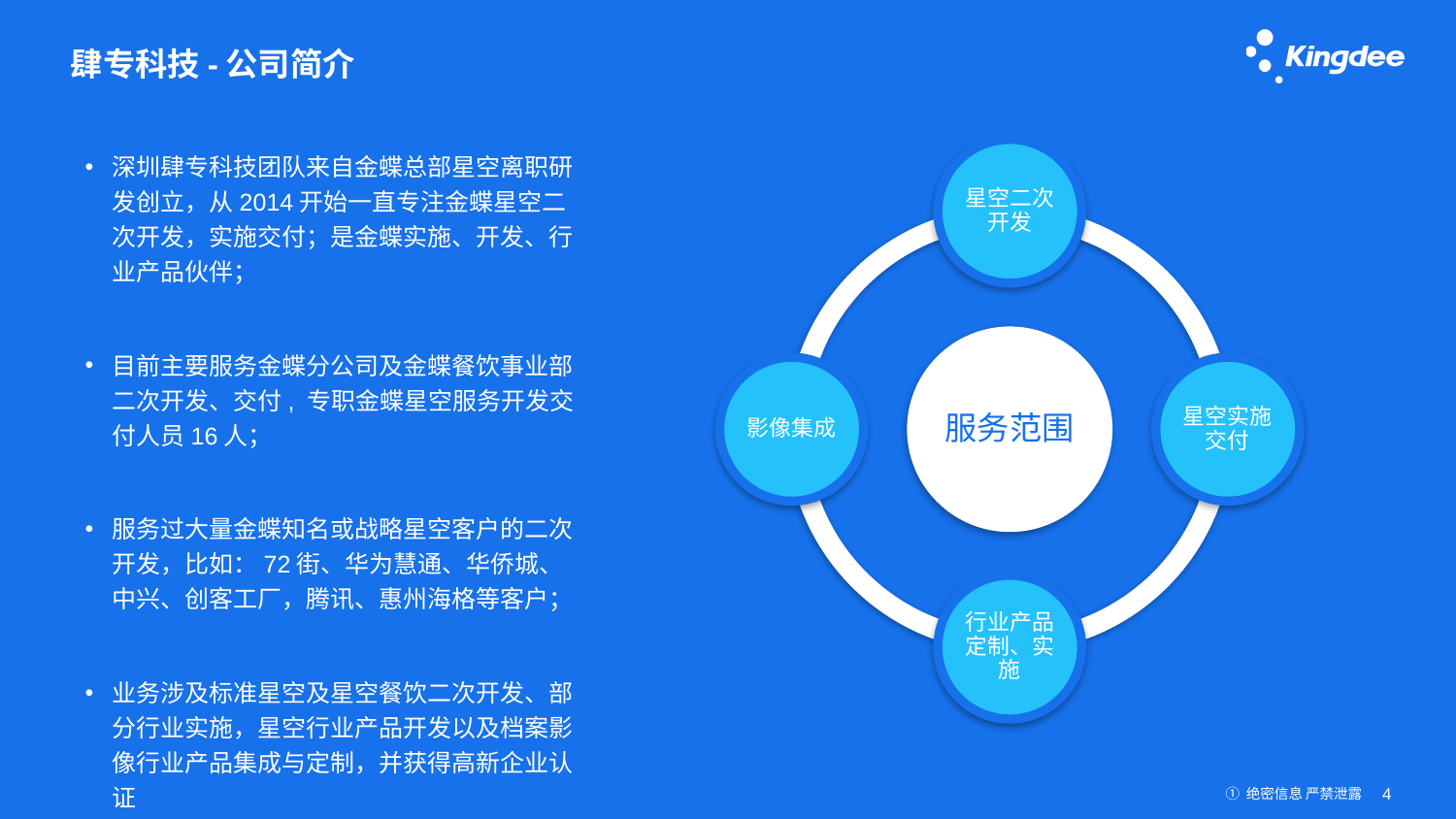

肆专科技-公司简介
深圳肆专科技团队来自金蝶总部星空离职研发创立，从2014开始一直专注金蝶星空二次开发，实施交付；是金蝶实施、开发、行业产品伙伴；

目前主要服务金蝶分公司及金蝶餐饮事业部二次开发、交付, 专职金蝶星空服务开发交付人员16人；

服务过大量金蝶知名或战略星空客户的二次开发，比如：72街、华为慧通、华侨城、中兴、创客工厂，腾讯、惠州海格等客户；

业务涉及标准星空及星空餐饮二次开发、部分行业实施，星空行业产品开发以及档案影像行业产品集成与定制，并获得高新企业认证
服务范围
星空二次开发
星空实施交付
行业产品定制、实施
影像集成